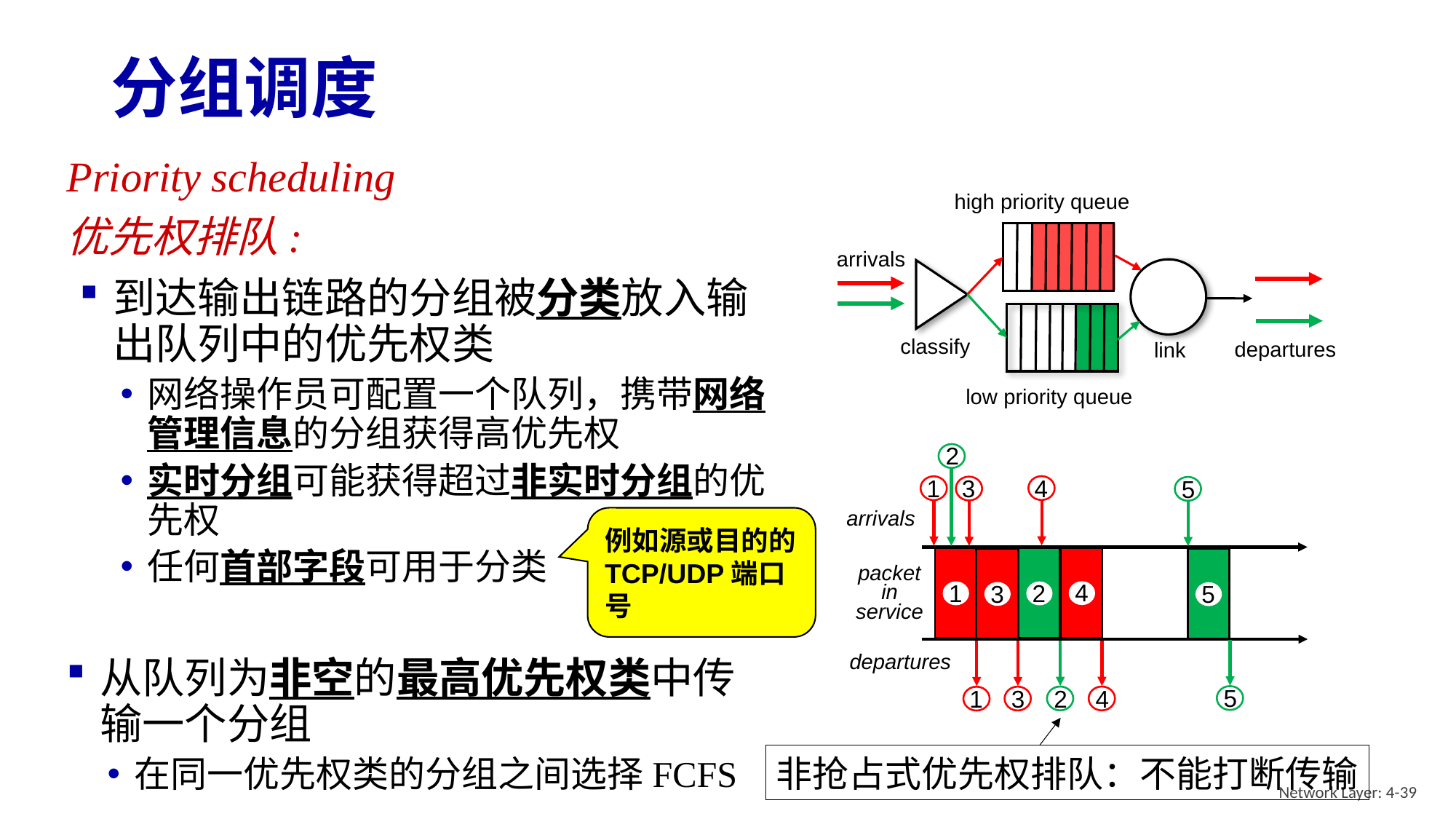

# 分组调度
Priority scheduling
优先权排队:
到达输出链路的分组被分类放入输出队列中的优先权类
网络操作员可配置一个队列，携带网络管理信息的分组获得高优先权
实时分组可能获得超过非实时分组的优先权
任何首部字段可用于分类
high priority queue

arrivals

classify
departures
link

low priority queue
2

4

1

3

5

arrivals
packet in service
departures
例如源或目的的TCP/UDP端口号

4

1

2

3

5

5

2

4

3

1

从队列为非空的最高优先权类中传输一个分组
在同一优先权类的分组之间选择FCFS
非抢占式优先权排队：不能打断传输
Network Layer: 4-39